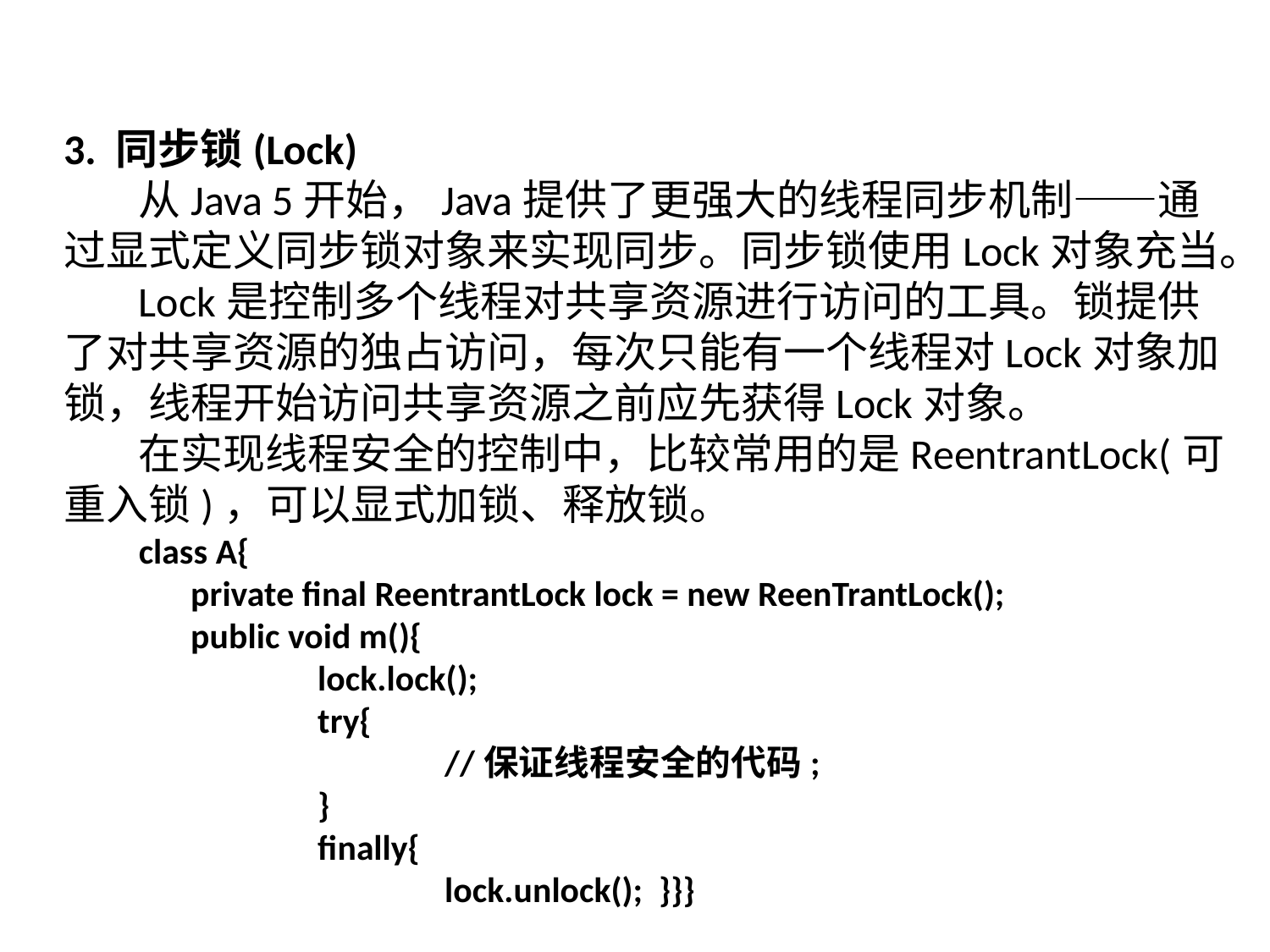

3. 同步锁(Lock)
从Java 5开始，Java提供了更强大的线程同步机制——通过显式定义同步锁对象来实现同步。同步锁使用Lock对象充当。
Lock是控制多个线程对共享资源进行访问的工具。锁提供了对共享资源的独占访问，每次只能有一个线程对Lock对象加锁，线程开始访问共享资源之前应先获得Lock对象。
在实现线程安全的控制中，比较常用的是ReentrantLock(可重入锁)，可以显式加锁、释放锁。
class A{
	private final ReentrantLock lock = new ReenTrantLock();
	public void m(){
		lock.lock();
		try{
			//保证线程安全的代码;
		}
		finally{
			lock.unlock();  }}}